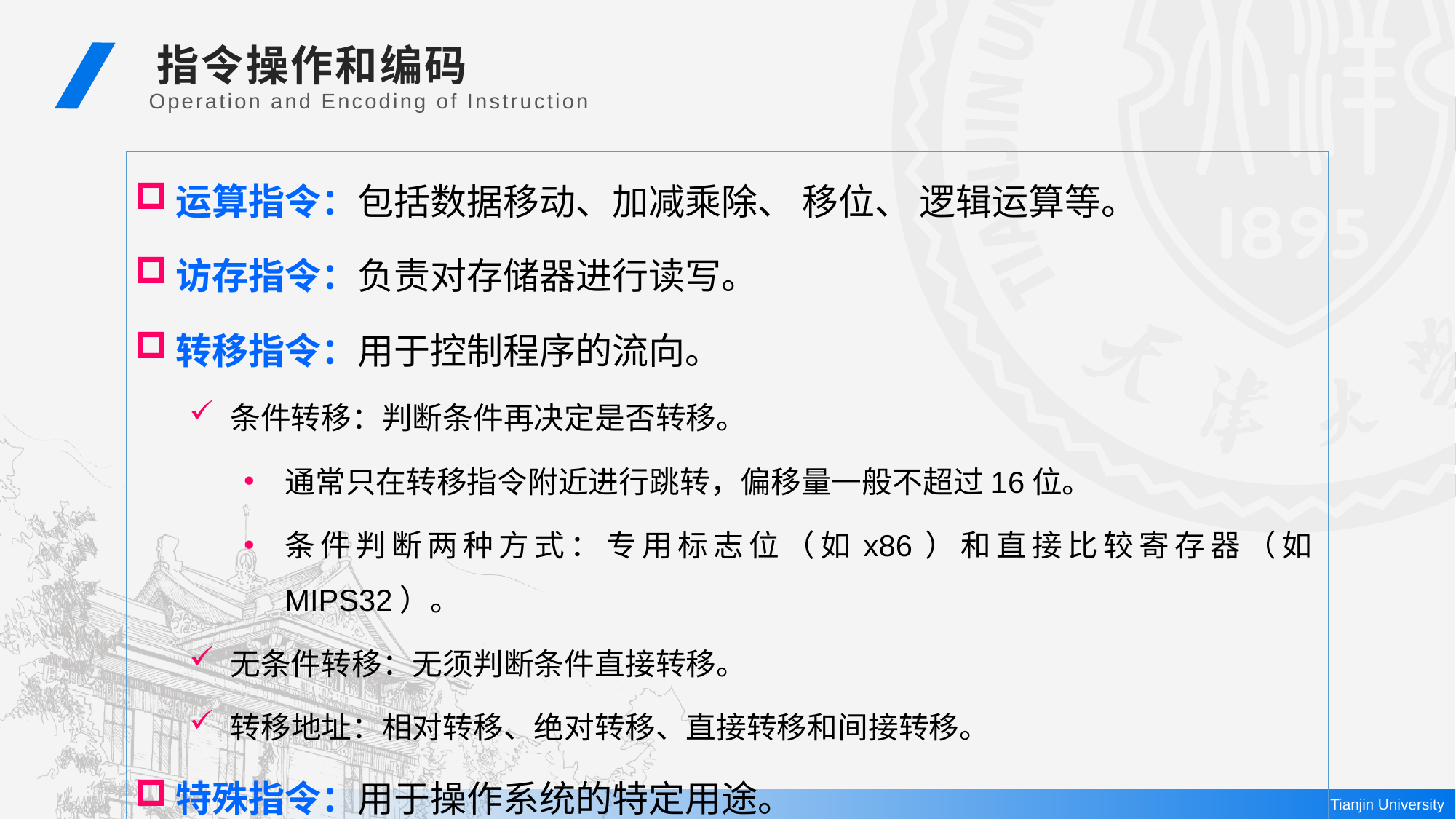

指令操作和编码
   Operation and Encoding of Instruction
运算指令：包括数据移动、加减乘除、 移位、 逻辑运算等。
访存指令：负责对存储器进行读写。
转移指令：用于控制程序的流向。
条件转移：判断条件再决定是否转移。
通常只在转移指令附近进行跳转，偏移量一般不超过16位。
条件判断两种方式：专用标志位（如x86）和直接比较寄存器（如MIPS32）。
无条件转移：无须判断条件直接转移。
转移地址：相对转移、绝对转移、直接转移和间接转移。
特殊指令：用于操作系统的特定用途。